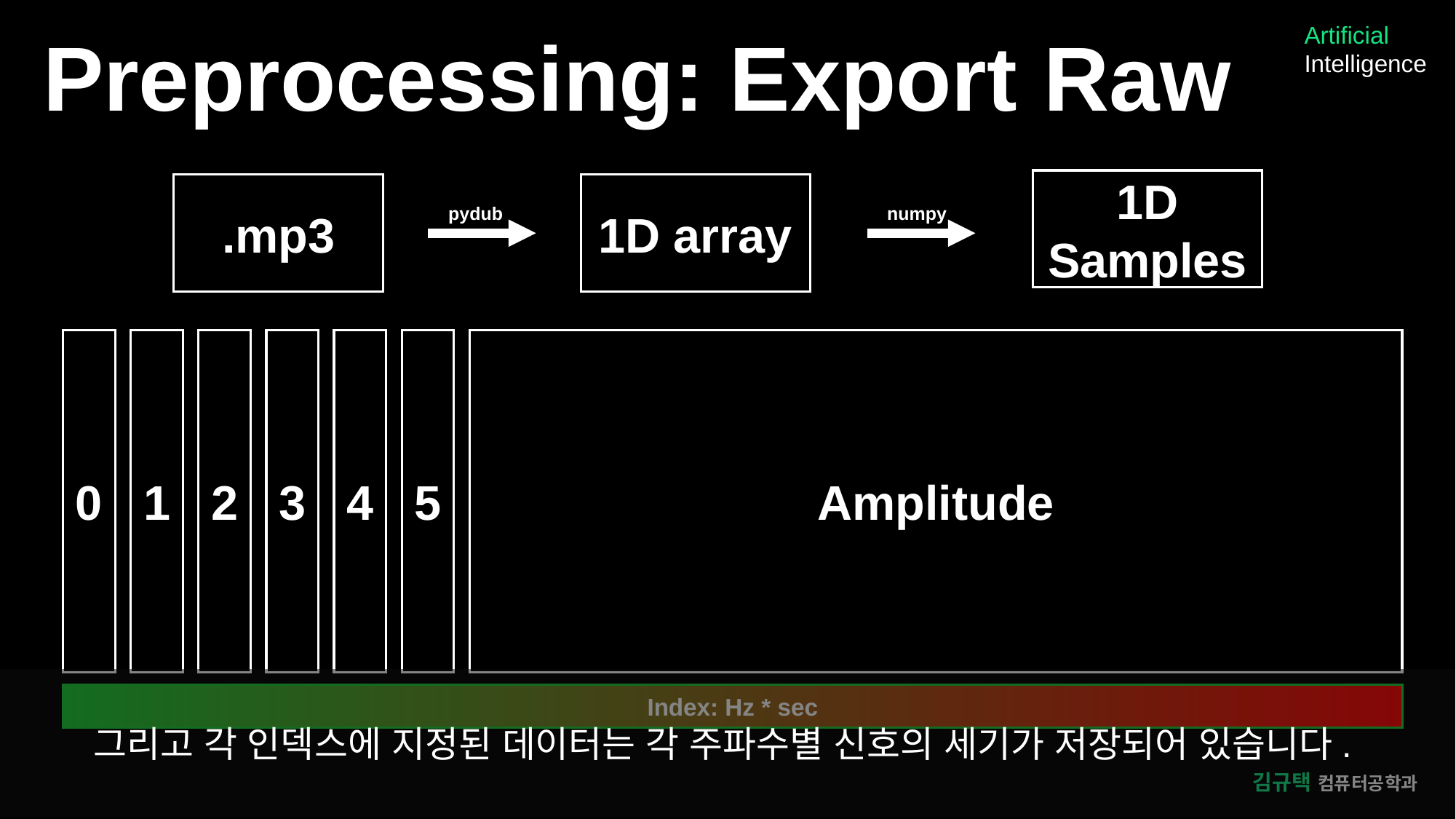

Artificial
Intelligence
Preprocessing: Export Raw
1D Samples
.mp3
1D array
pydub
numpy
1
3
5
Amplitude
0
2
4
그리고 각 인덱스에 지정된 데이터는 각 주파수별 신호의 세기가 저장되어 있습니다.
Index: Hz * sec
김규택 컴퓨터공학과